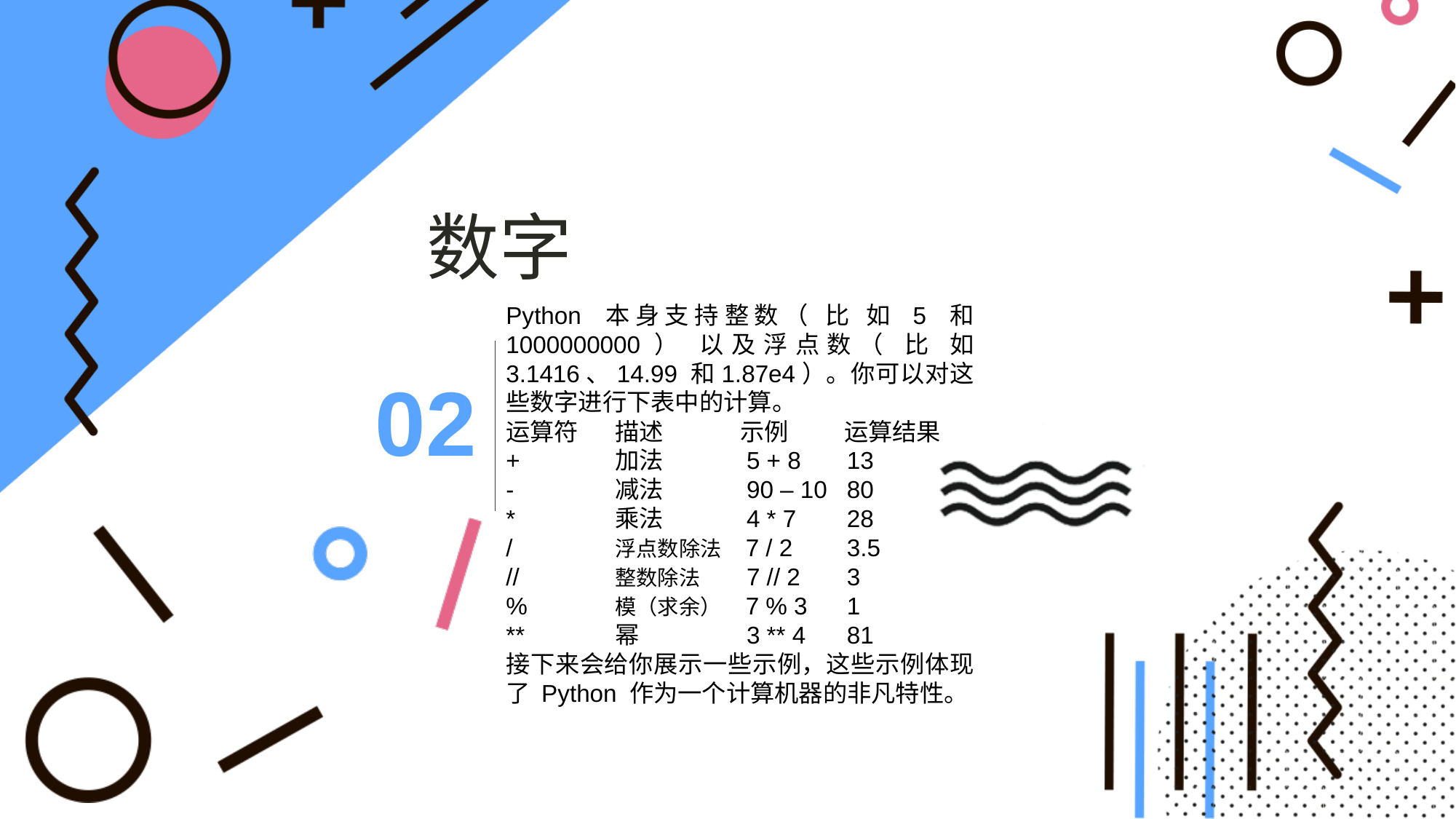

数字
Python 本身支持整数（ 比 如 5 和 1000000000） 以及浮点数（ 比 如 3.1416、14.99 和1.87e4）。你可以对这些数字进行下表中的计算。
运算符 	描述	   示例 	  运算结果
+ 	加法 	   5 + 8  	  13
- 	减法	   90 – 10	  80
*	乘法 	   4 * 7 	  28
/ 	浮点数除法    7 / 2 	  3.5
// 	整数除法 	   7 // 2	  3
%	模（求余）    7 % 3 	  1
** 	幂 	   3 ** 4 	  81
接下来会给你展示一些示例，这些示例体现了 Python 作为一个计算机器的非凡特性。
02